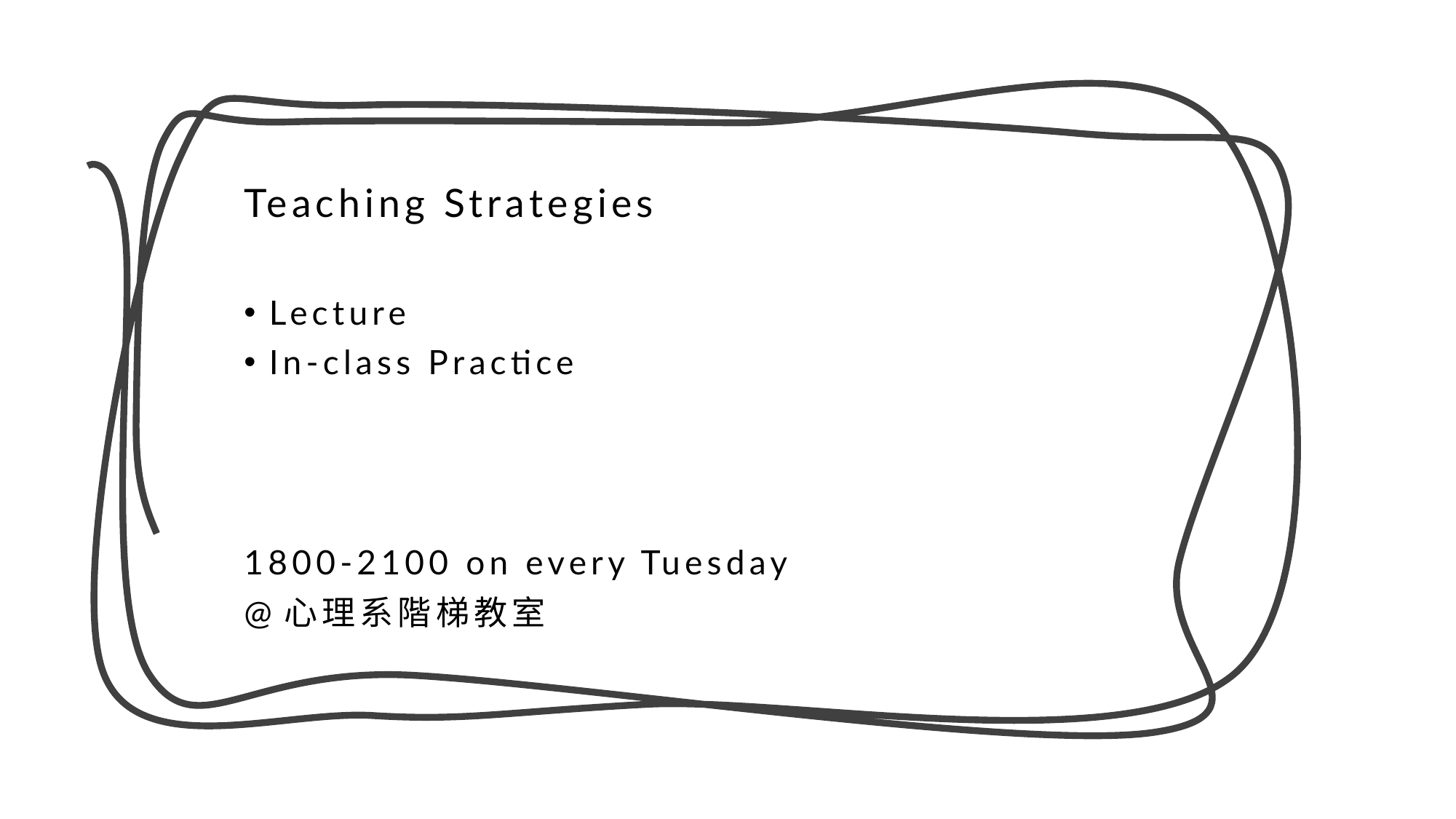

Teaching Strategies

Lecture
In-class Practice

1800-2100 on every Tuesday
@心理系階梯教室